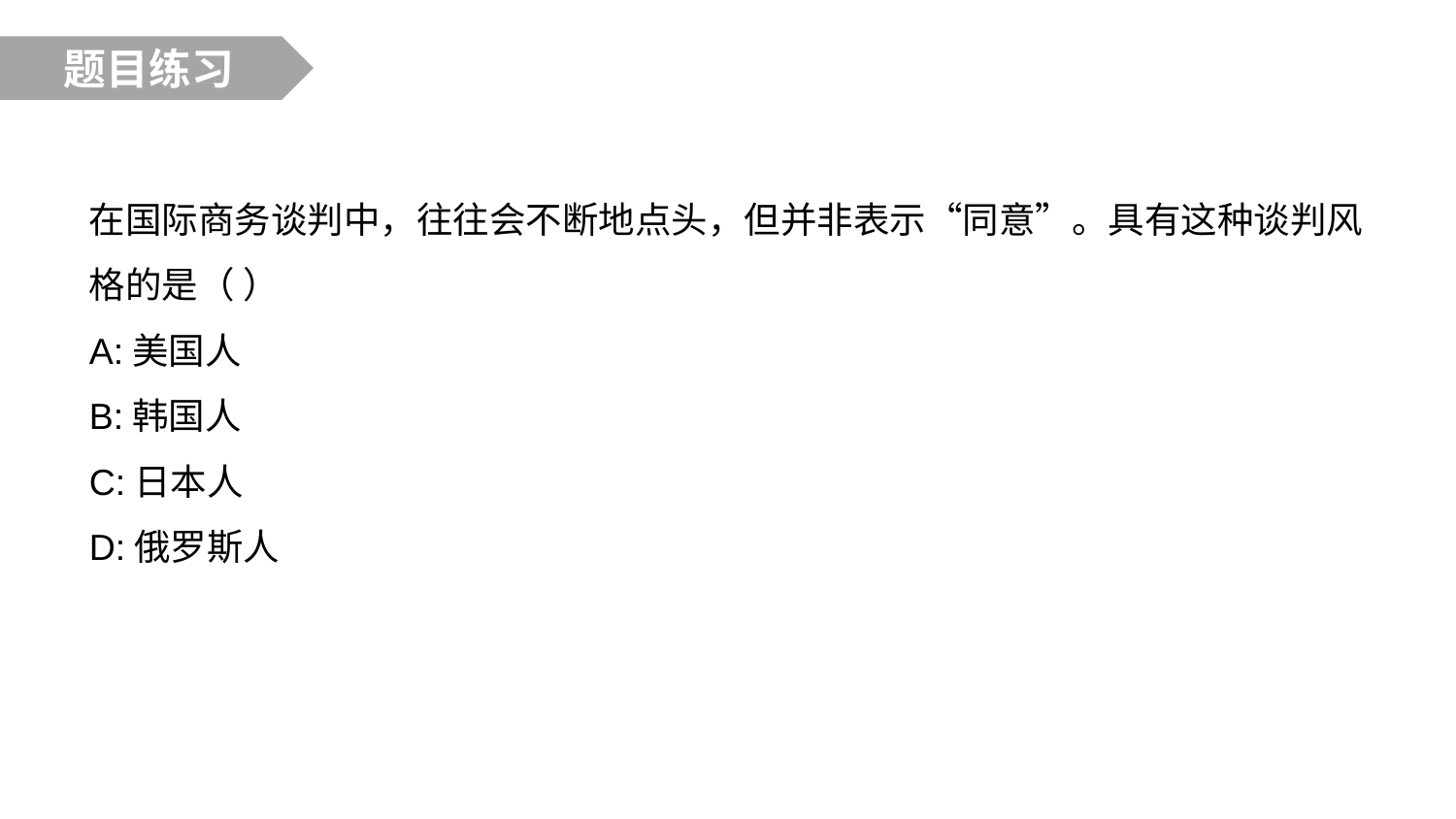

题目练习
在国际商务谈判中，往往会不断地点头，但并非表示“同意”。具有这种谈判风格的是（ ）
A:美国人
B:韩国人
C:日本人
D:俄罗斯人